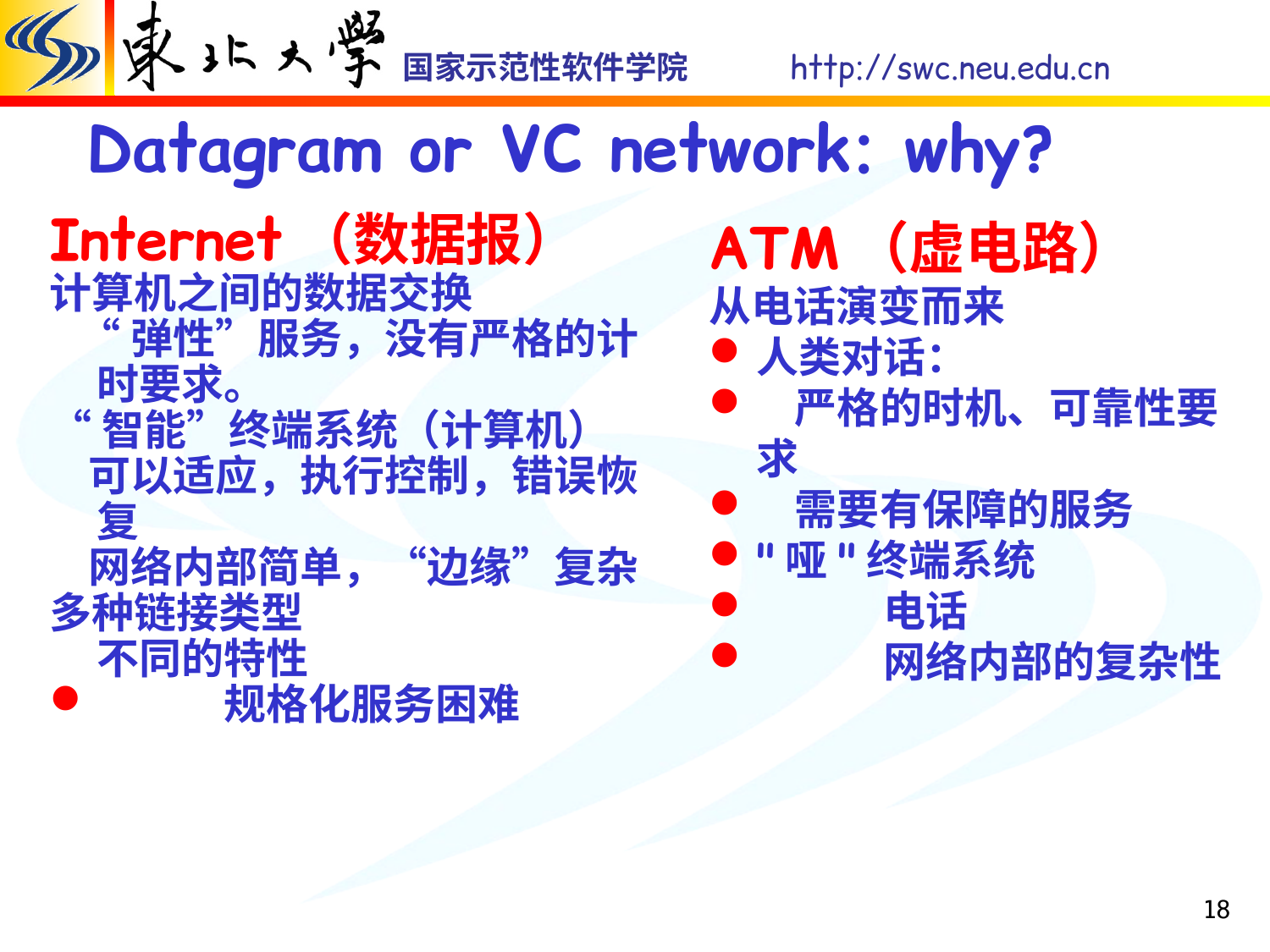

# Datagram or VC network: why?
Internet（数据报）
计算机之间的数据交换
   “弹性”服务，没有严格的计时要求。
“智能”终端系统（计算机）
   可以适应，执行控制，错误恢复
   网络内部简单，“边缘”复杂
多种链接类型
	不同的特性
	规格化服务困难
ATM（虚电路）
从电话演变而来
人类对话：
   严格的时机、可靠性要求
   需要有保障的服务
"哑"终端系统
	电话
	网络内部的复杂性
18